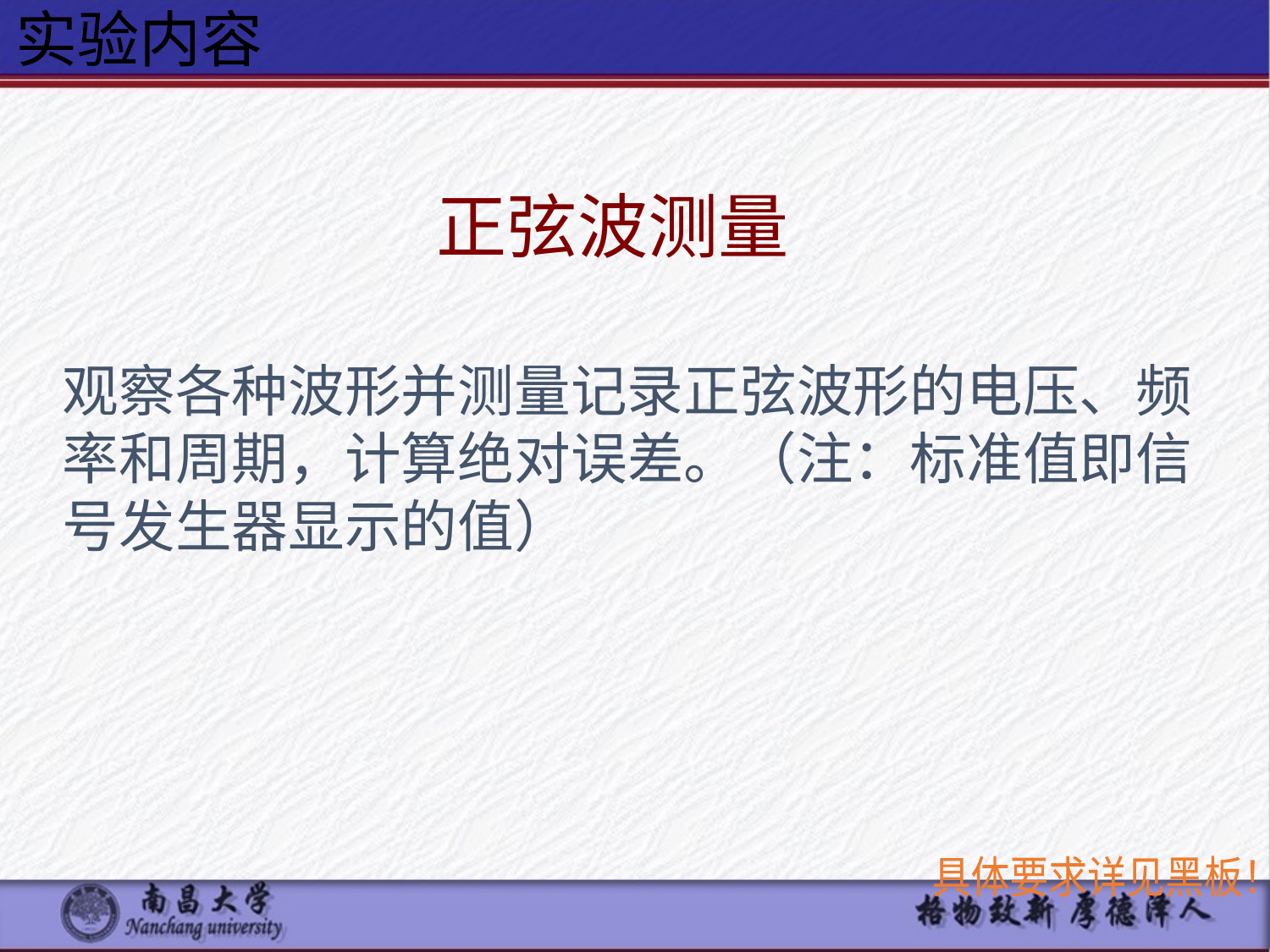

实验内容

正弦波测量
观察各种波形并测量记录正弦波形的电压、频率和周期，计算绝对误差。（注：标准值即信号发生器显示的值）

具体要求详见黑板！